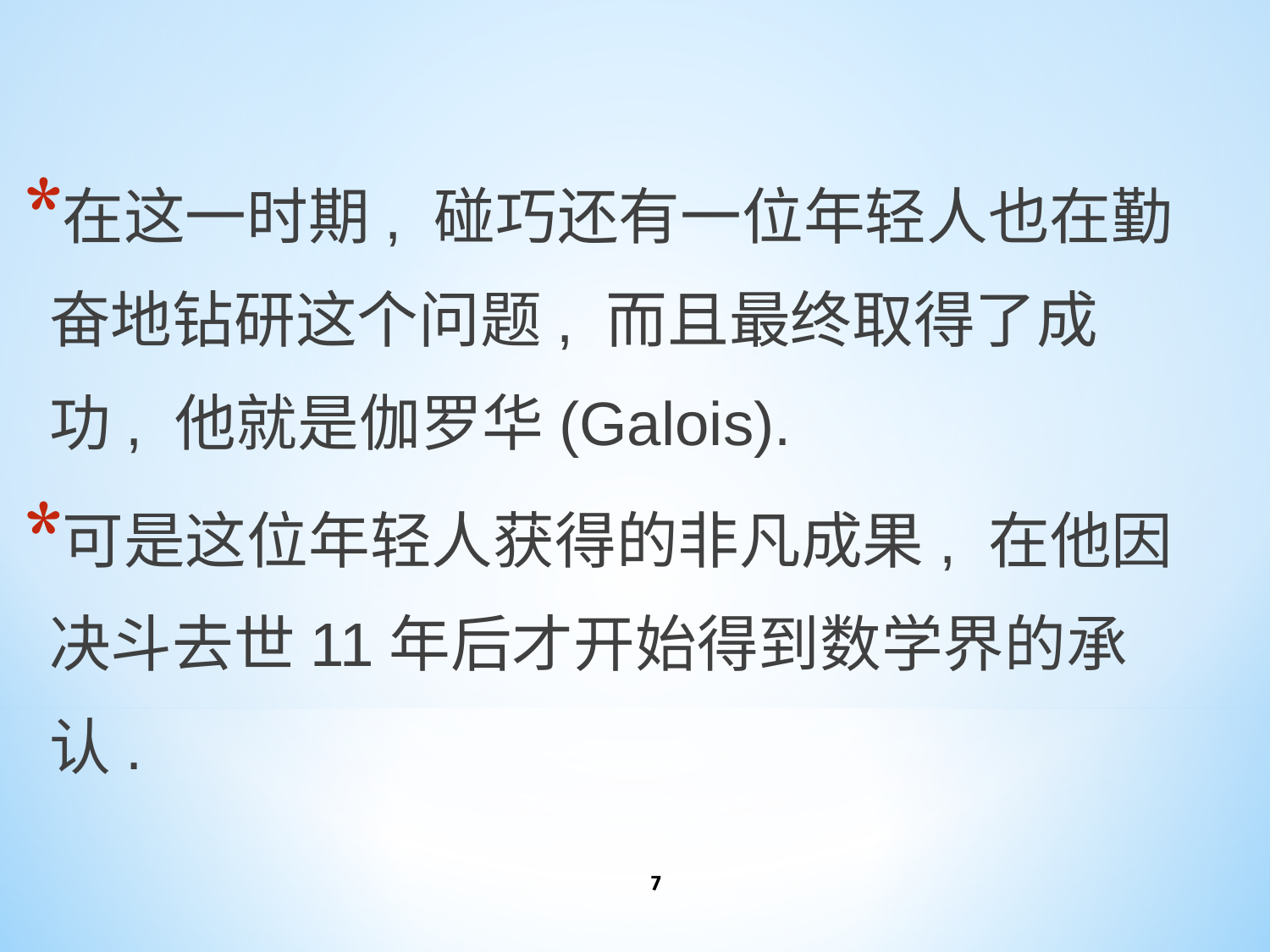

在这一时期, 碰巧还有一位年轻人也在勤奋地钻研这个问题, 而且最终取得了成功, 他就是伽罗华(Galois).
可是这位年轻人获得的非凡成果, 在他因决斗去世11年后才开始得到数学界的承认.
7